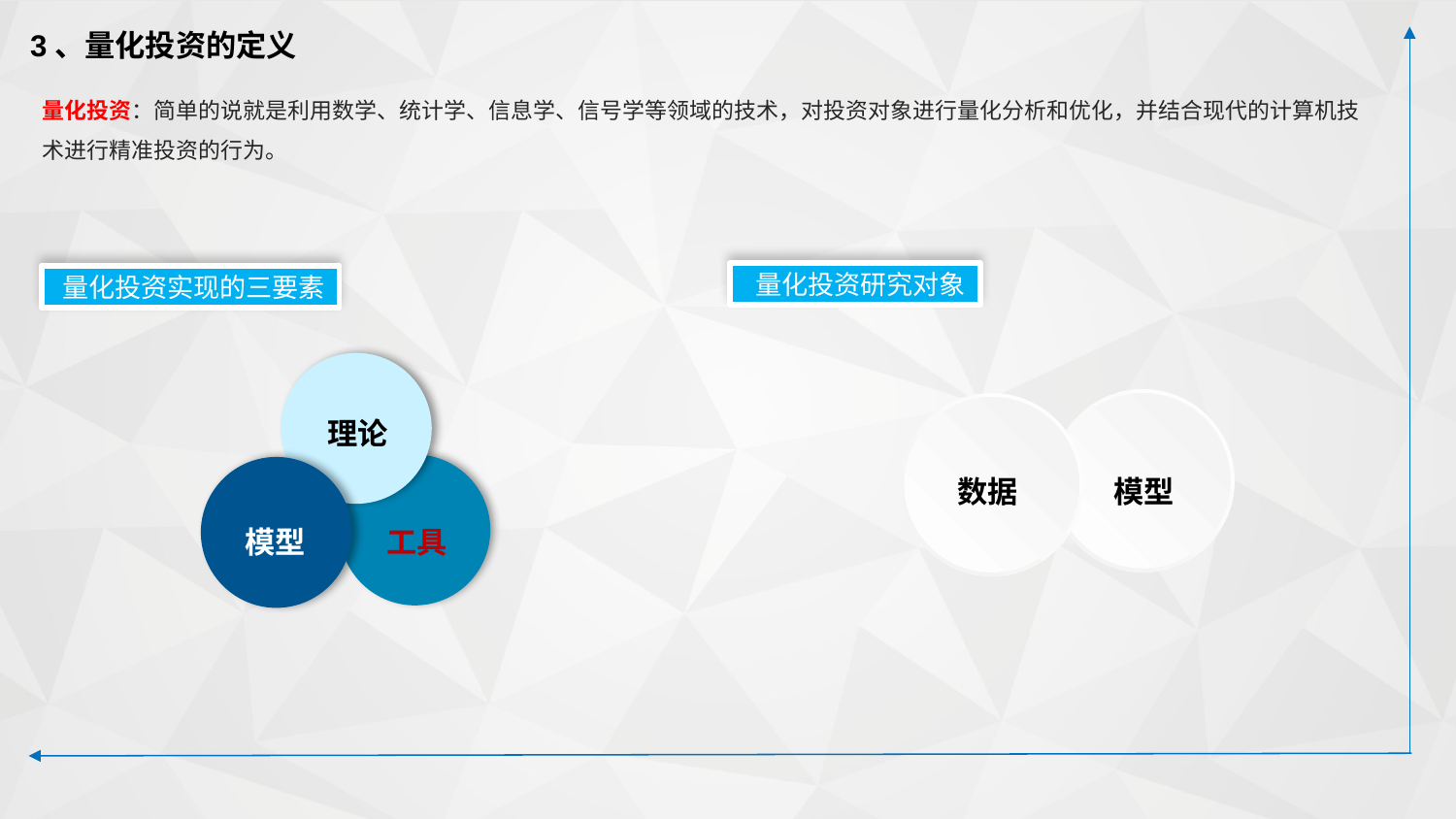

3、量化投资的定义
量化投资：简单的说就是利用数学、统计学、信息学、信号学等领域的技术，对投资对象进行量化分析和优化，并结合现代的计算机技术进行精准投资的行为。
量化投资研究对象
量化投资实现的三要素

理论

数据
模型

工具
模型
延迟符